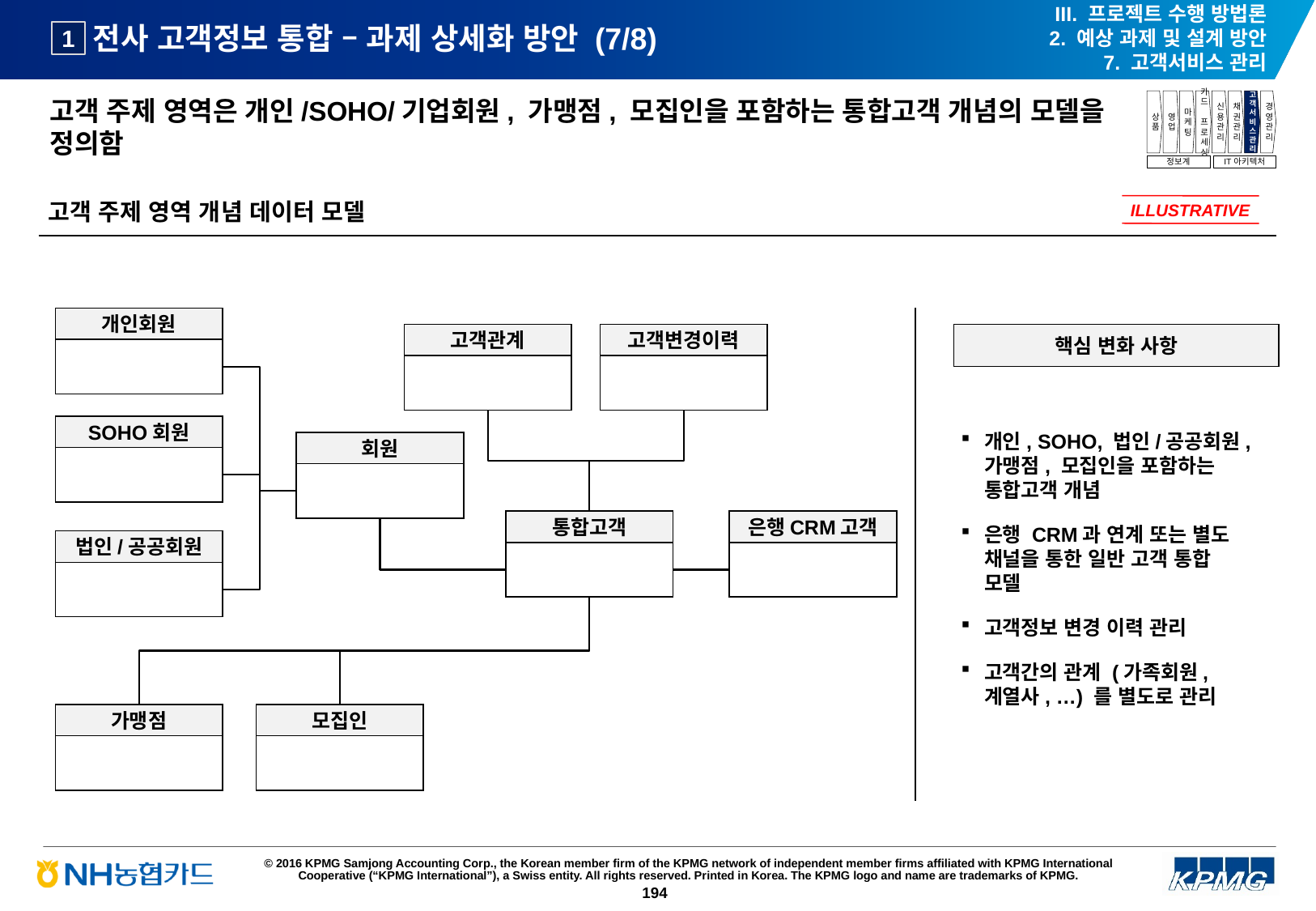

III. 프로젝트 수행 방법론
2. 예상 과제 및 설계 방안
7. 고객서비스 관리
# 전사 고객정보 통합 – 과제 상세화 방안 (7/8)
1
고객 주제 영역은 개인/SOHO/기업회원, 가맹점, 모집인을 포함하는 통합고객 개념의 모델을 정의함
상품
영업
마케팅
카드
프로세싱
신용관리
채권관리
고객서비스관리
경영관리
정보계
IT아키텍처
고객 주제 영역 개념 데이터 모델
ILLUSTRATIVE
개인회원

고객관계

고객변경이력
핵심 변화 사항
개인, SOHO, 법인/공공회원,
가맹점, 모집인을 포함하는 통합고객 개념
은행 CRM과 연계 또는 별도 채널을 통한 일반 고객 통합
모델
고객정보 변경 이력 관리
고객간의 관계 (가족회원, 계열사, …) 를 별도로 관리

SOHO회원

회원

통합고객

은행CRM고객

법인/공공회원

가맹점

모집인